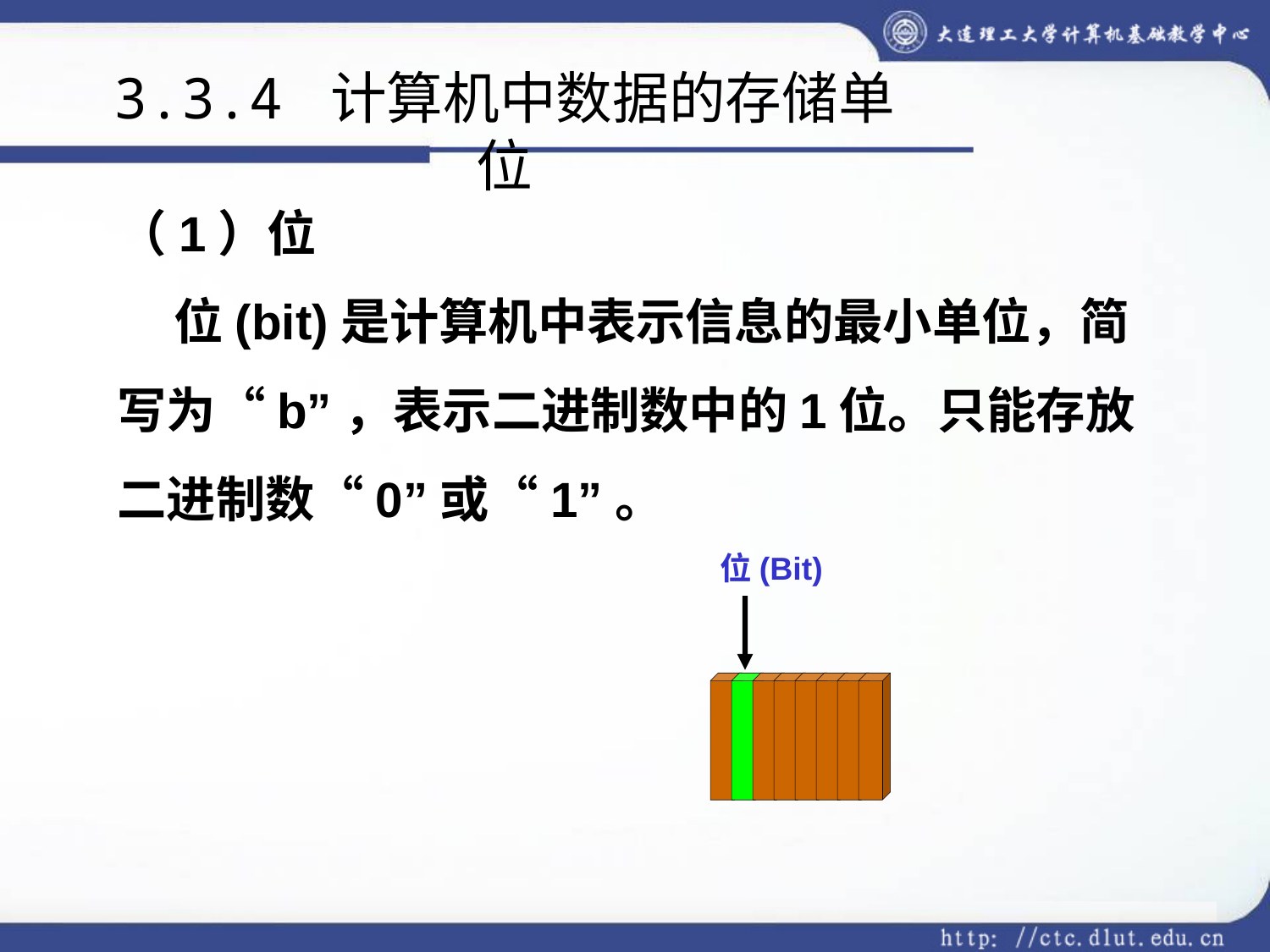

3.3.4 计算机中数据的存储单位
（1）位
    位(bit)是计算机中表示信息的最小单位，简写为“b”，表示二进制数中的1位。只能存放二进制数“0”或“1”。
位(Bit)